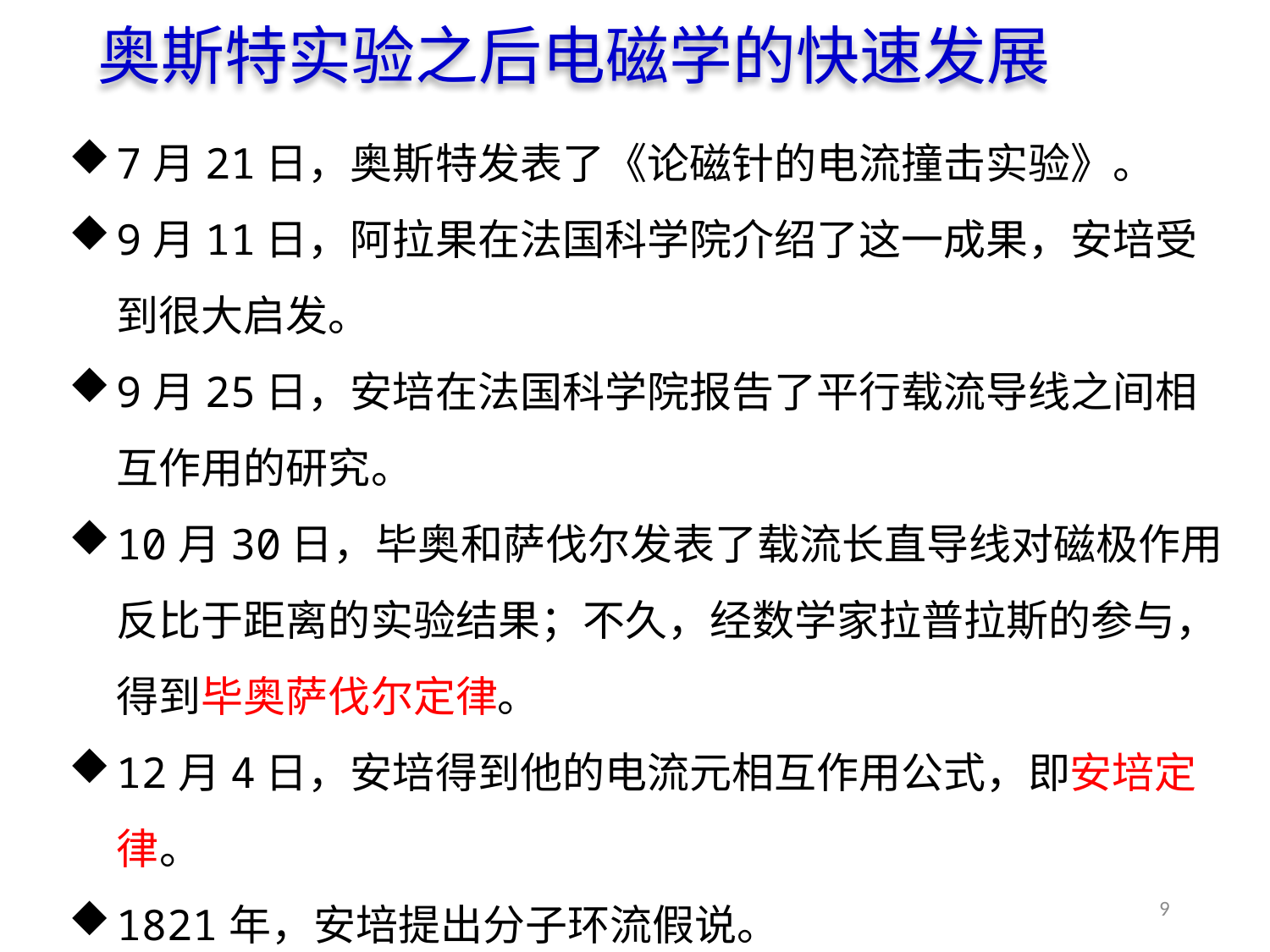

奥斯特实验之后电磁学的快速发展
7月21日，奥斯特发表了《论磁针的电流撞击实验》。
9月11日，阿拉果在法国科学院介绍了这一成果，安培受到很大启发。
9月25日，安培在法国科学院报告了平行载流导线之间相互作用的研究。
10月30日，毕奥和萨伐尔发表了载流长直导线对磁极作用反比于距离的实验结果；不久，经数学家拉普拉斯的参与，得到毕奥萨伐尔定律。
12月4日，安培得到他的电流元相互作用公式，即安培定律。
1821年，安培提出分子环流假说。
。。。
9